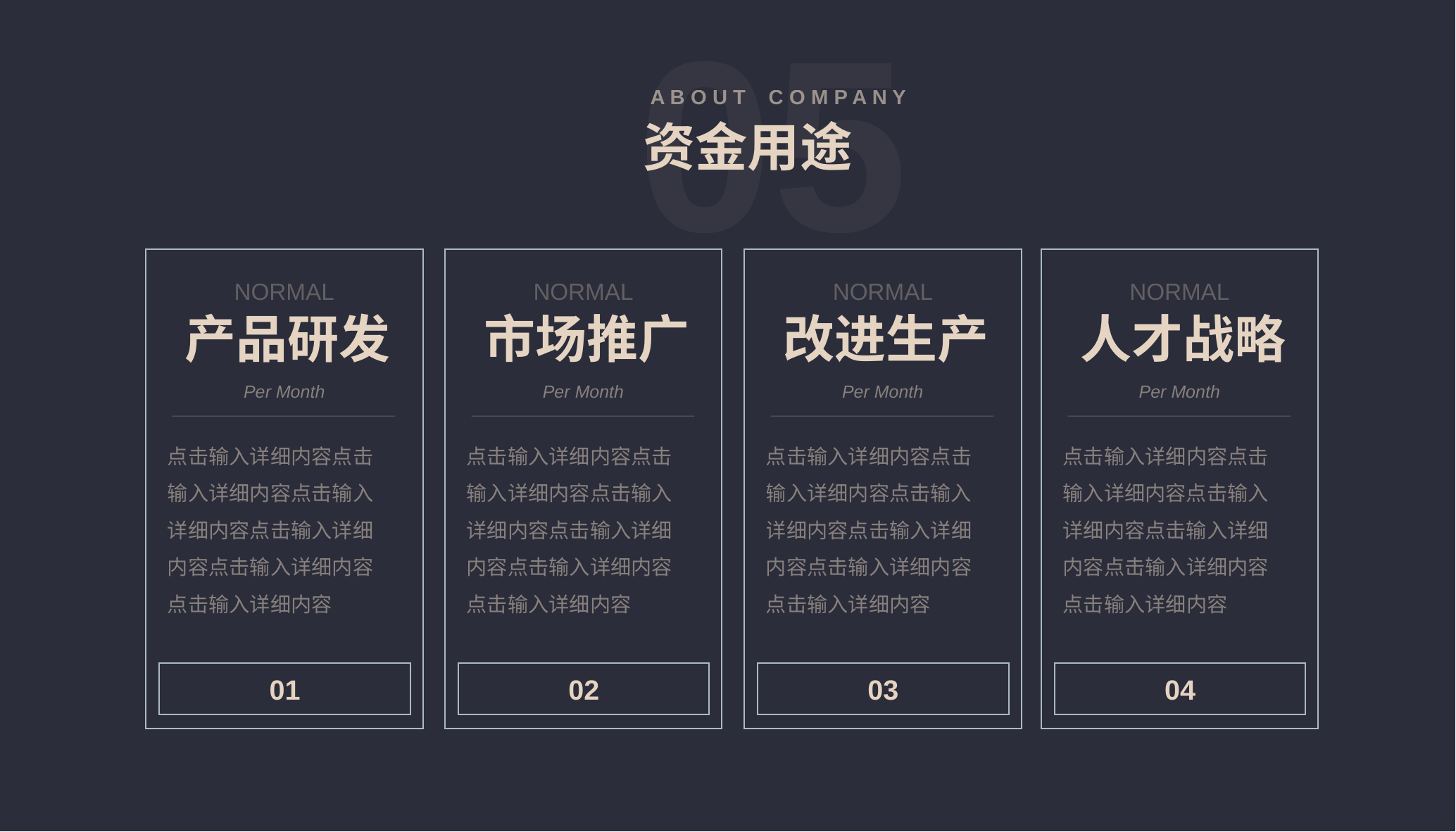

05
A B O U T    C O M P A N Y
资金用途

NORMAL
Per Month

点击输入详细内容点击输入详细内容点击输入详细内容点击输入详细内容点击输入详细内容点击输入详细内容

01
产品研发

NORMAL
Per Month

点击输入详细内容点击输入详细内容点击输入详细内容点击输入详细内容点击输入详细内容点击输入详细内容

02
市场推广

NORMAL
Per Month

点击输入详细内容点击输入详细内容点击输入详细内容点击输入详细内容点击输入详细内容点击输入详细内容

03
改进生产

NORMAL
Per Month

点击输入详细内容点击输入详细内容点击输入详细内容点击输入详细内容点击输入详细内容点击输入详细内容

04
人才战略